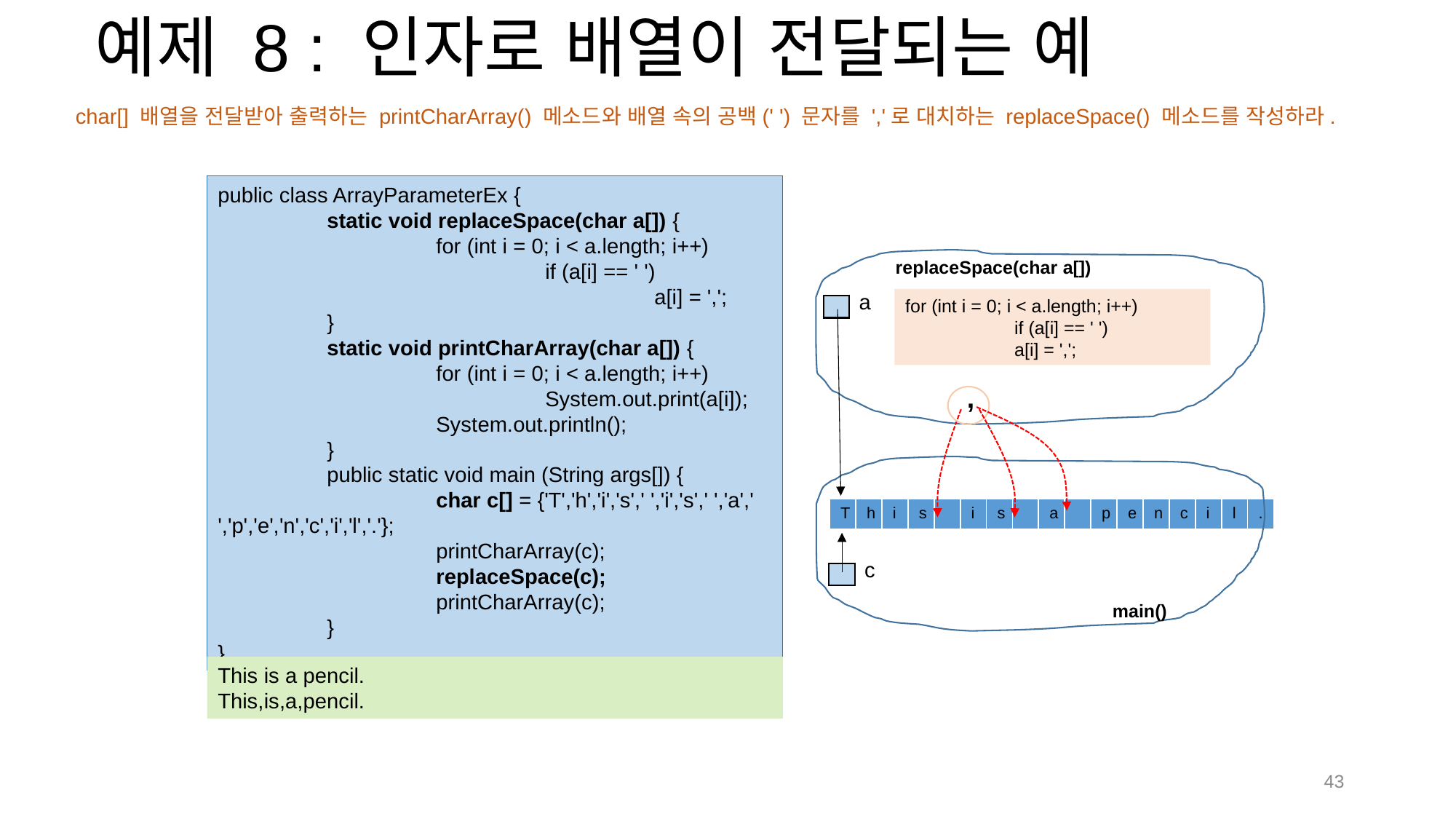

# 예제 8 : 인자로 배열이 전달되는 예
char[] 배열을 전달받아 출력하는 printCharArray() 메소드와 배열 속의 공백(' ') 문자를 ','로 대치하는 replaceSpace() 메소드를 작성하라.
public class ArrayParameterEx {
	static void replaceSpace(char a[]) {
		for (int i = 0; i < a.length; i++)
			if (a[i] == ' ')
				a[i] = ',';
	}
	static void printCharArray(char a[]) {
		for (int i = 0; i < a.length; i++)
			System.out.print(a[i]);
		System.out.println();
	}
	public static void main (String args[]) {
		char c[] = {'T','h','i','s',' ','i','s',' ','a',' ','p','e','n','c','i','l','.'};
		printCharArray(c);
		replaceSpace(c);
		printCharArray(c);
	}
}

replaceSpace(char a[])
a
for (int i = 0; i < a.length; i++)
	if (a[i] == ' ')
	a[i] = ',';

,

c

main()
| T | h | i | s |  | i | s |  | a |  | p | e | n | c | i | l | . |
| --- | --- | --- | --- | --- | --- | --- | --- | --- | --- | --- | --- | --- | --- | --- | --- | --- |
This is a pencil.
This,is,a,pencil.
43